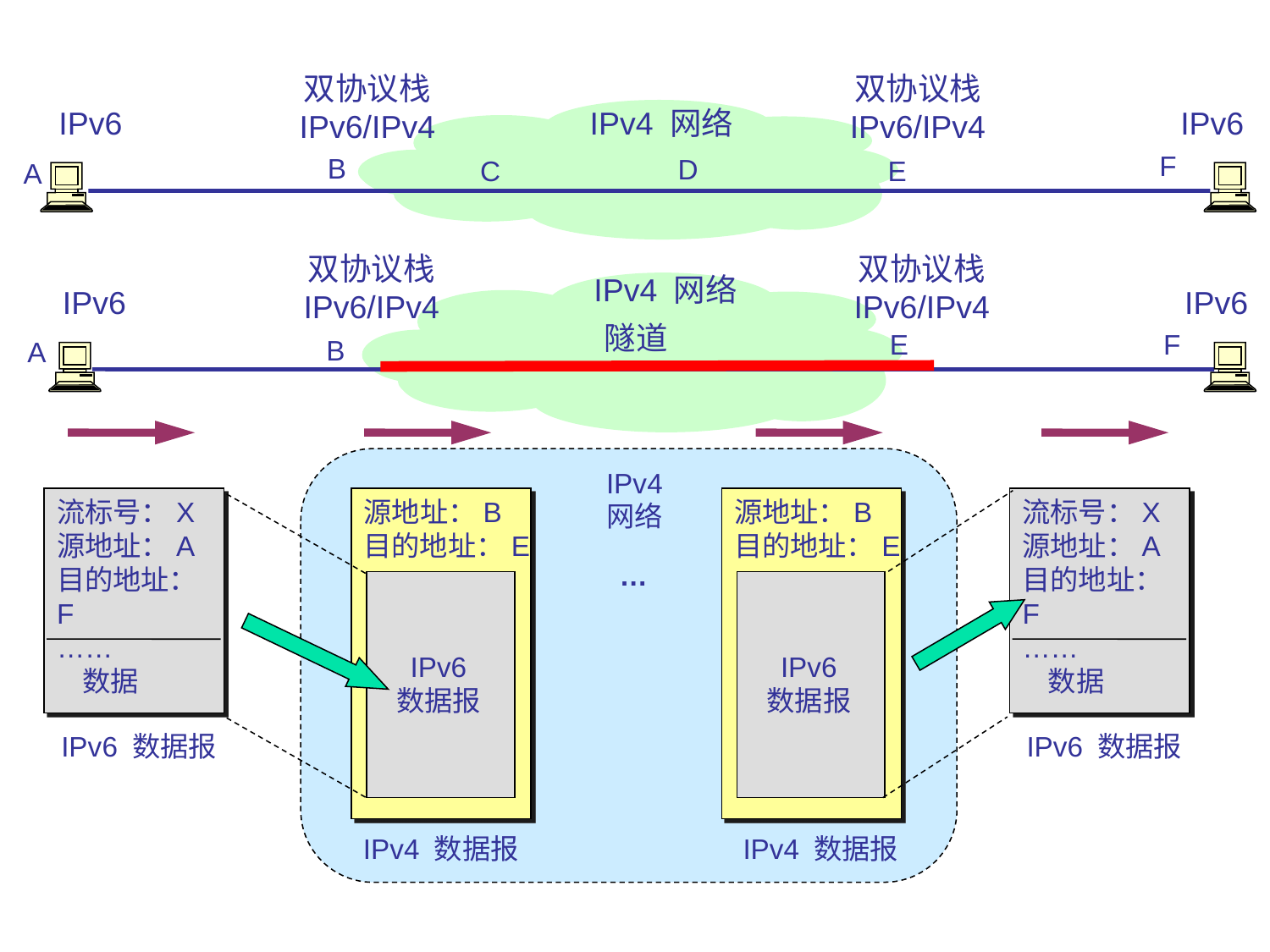

双协议栈
IPv6/IPv4
双协议栈
IPv6/IPv4
IPv6
IPv4 网络
IPv6

F
B
D
C
E
A

双协议栈
IPv6/IPv4
双协议栈
IPv6/IPv4
IPv4 网络

IPv6
IPv6
隧道
E
F
B
A

IPv4
网络

流标号：X
源地址：A
目的地址：F
……
   数据

源地址：B
目的地址：E

源地址：B
目的地址：E

流标号：X
源地址：A
目的地址：F
……
   数据

…

IPv6
数据报
IPv6
数据报

IPv6 数据报
IPv6 数据报
IPv4 数据报
IPv4 数据报